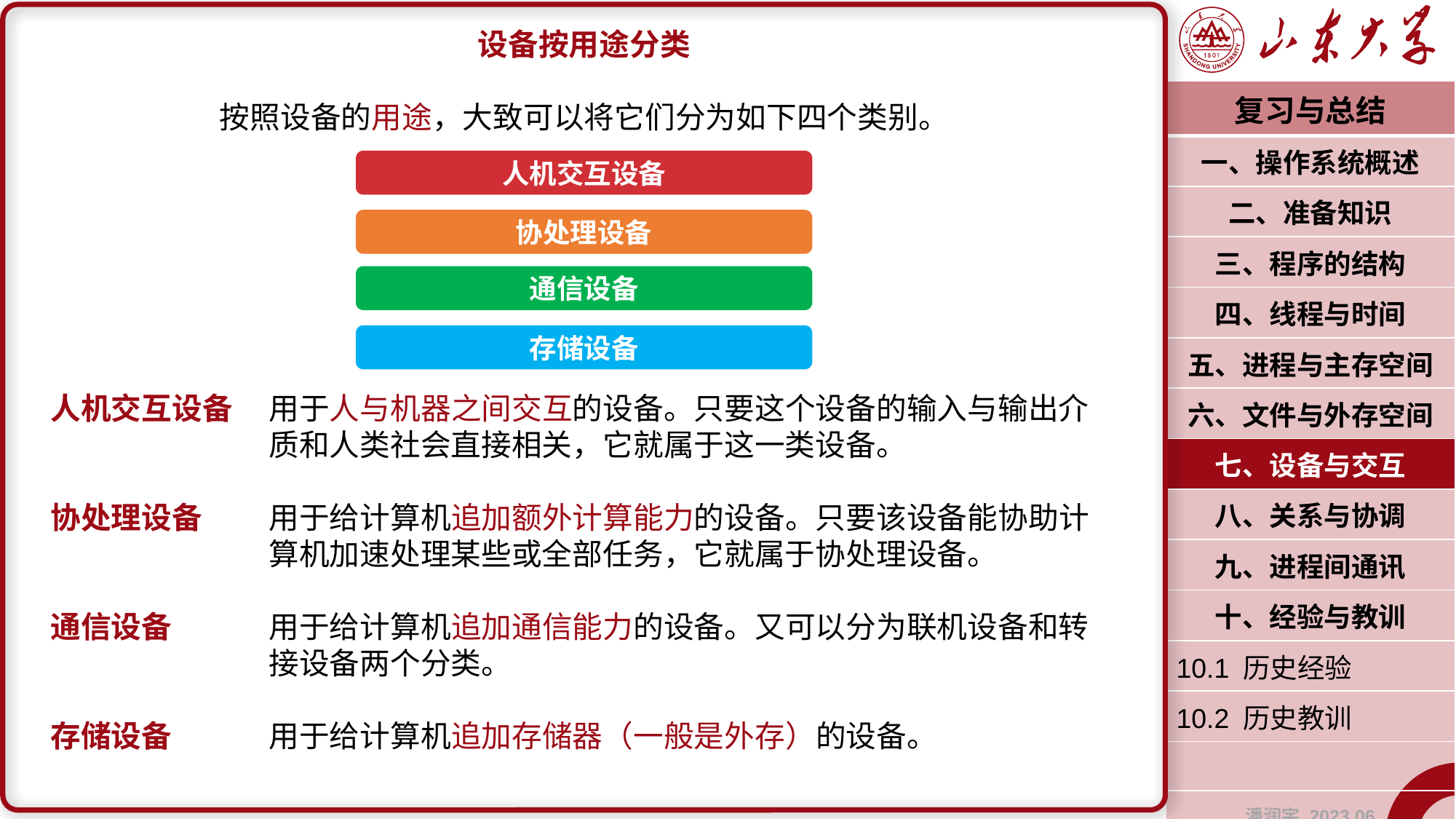

设备按用途分类

按照设备的用途，大致可以将它们分为如下四个类别。

人机交互设备	用于人与机器之间交互的设备。只要这个设备的输入与输出介		质和人类社会直接相关，它就属于这一类设备。

协处理设备	用于给计算机追加额外计算能力的设备。只要该设备能协助计		算机加速处理某些或全部任务，它就属于协处理设备。

通信设备	用于给计算机追加通信能力的设备。又可以分为联机设备和转		接设备两个分类。

存储设备	用于给计算机追加存储器（一般是外存）的设备。
| 复习与总结 |
| --- |
| 一、操作系统概述 |
| 二、准备知识 |
| 三、程序的结构 |
| 四、线程与时间 |
| 五、进程与主存空间 |
| 六、文件与外存空间 |
| 七、设备与交互 |
| 八、关系与协调 |
| 九、进程间通讯 |
| 十、经验与教训 |
| 10.1 历史经验 |
| 10.2 历史教训 |
|  |
| 潘润宇 2023.06 |
人机交互设备
协处理设备
通信设备
存储设备